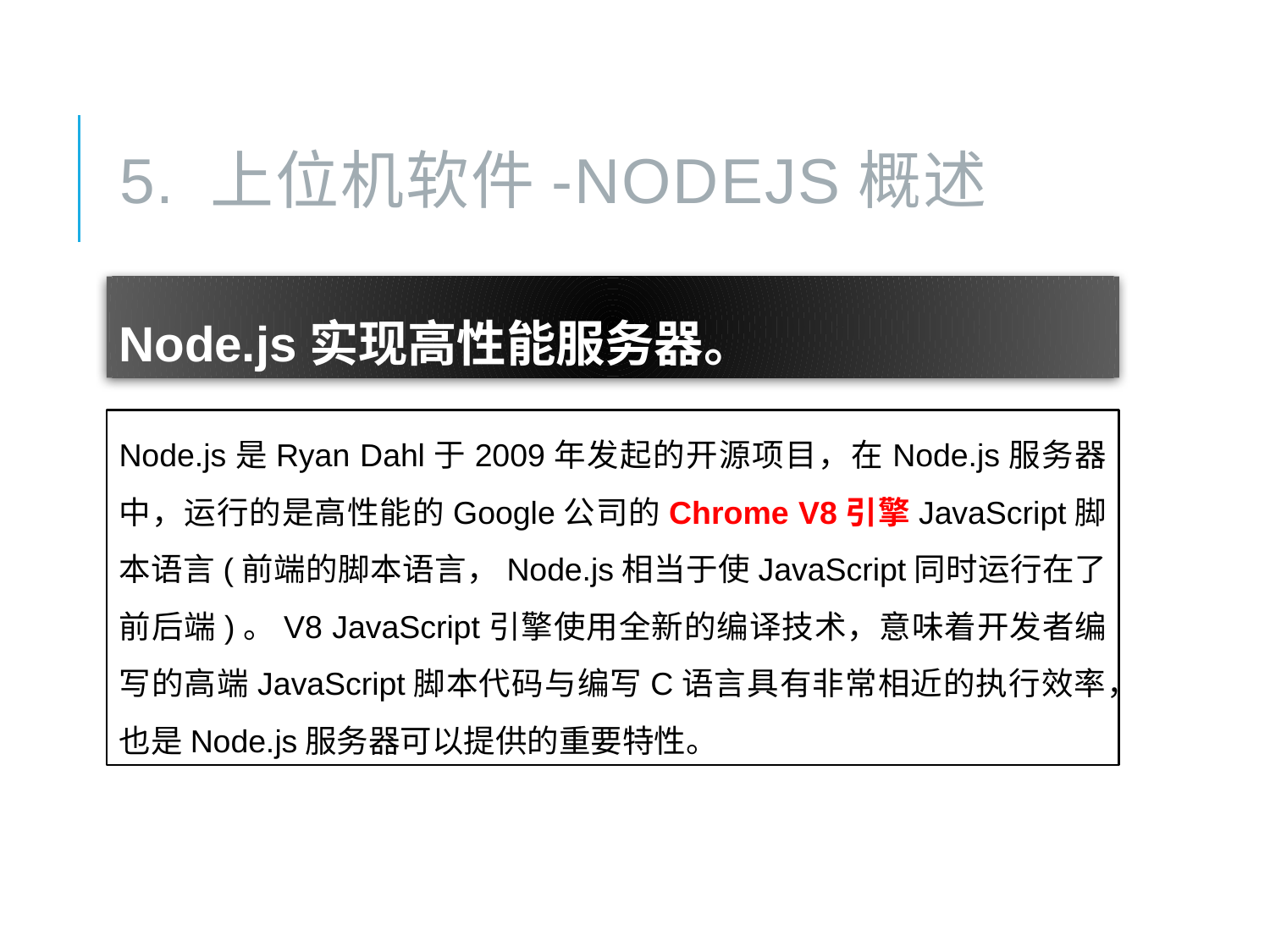

# 5. 上位机软件-Nodejs概述
Node.js实现高性能服务器。
Node.js是Ryan Dahl于2009年发起的开源项目，在Node.js服务器中，运行的是高性能的Google公司的Chrome V8引擎JavaScript脚本语言(前端的脚本语言，Node.js相当于使JavaScript同时运行在了前后端)。V8 JavaScript引擎使用全新的编译技术，意味着开发者编写的高端JavaScript脚本代码与编写C语言具有非常相近的执行效率，也是Node.js服务器可以提供的重要特性。